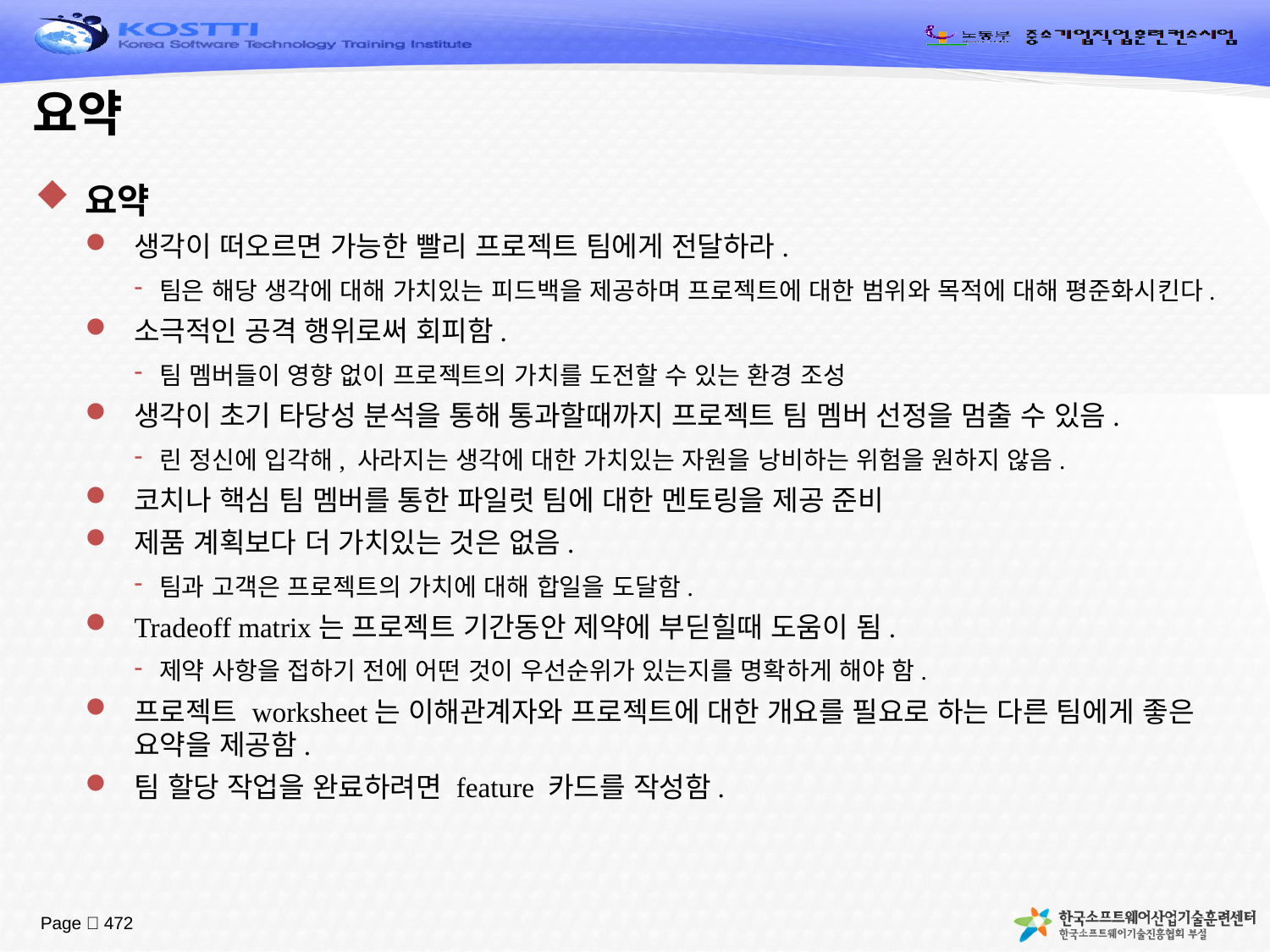

# 요약
요약
생각이 떠오르면 가능한 빨리 프로젝트 팀에게 전달하라.
팀은 해당 생각에 대해 가치있는 피드백을 제공하며 프로젝트에 대한 범위와 목적에 대해 평준화시킨다.
소극적인 공격 행위로써 회피함.
팀 멤버들이 영향 없이 프로젝트의 가치를 도전할 수 있는 환경 조성
생각이 초기 타당성 분석을 통해 통과할때까지 프로젝트 팀 멤버 선정을 멈출 수 있음.
린 정신에 입각해, 사라지는 생각에 대한 가치있는 자원을 낭비하는 위험을 원하지 않음.
코치나 핵심 팀 멤버를 통한 파일럿 팀에 대한 멘토링을 제공 준비
제품 계획보다 더 가치있는 것은 없음.
팀과 고객은 프로젝트의 가치에 대해 합일을 도달함.
Tradeoff matrix는 프로젝트 기간동안 제약에 부딛힐때 도움이 됨.
제약 사항을 접하기 전에 어떤 것이 우선순위가 있는지를 명확하게 해야 함.
프로젝트 worksheet는 이해관계자와 프로젝트에 대한 개요를 필요로 하는 다른 팀에게 좋은 요약을 제공함.
팀 할당 작업을 완료하려면 feature 카드를 작성함.